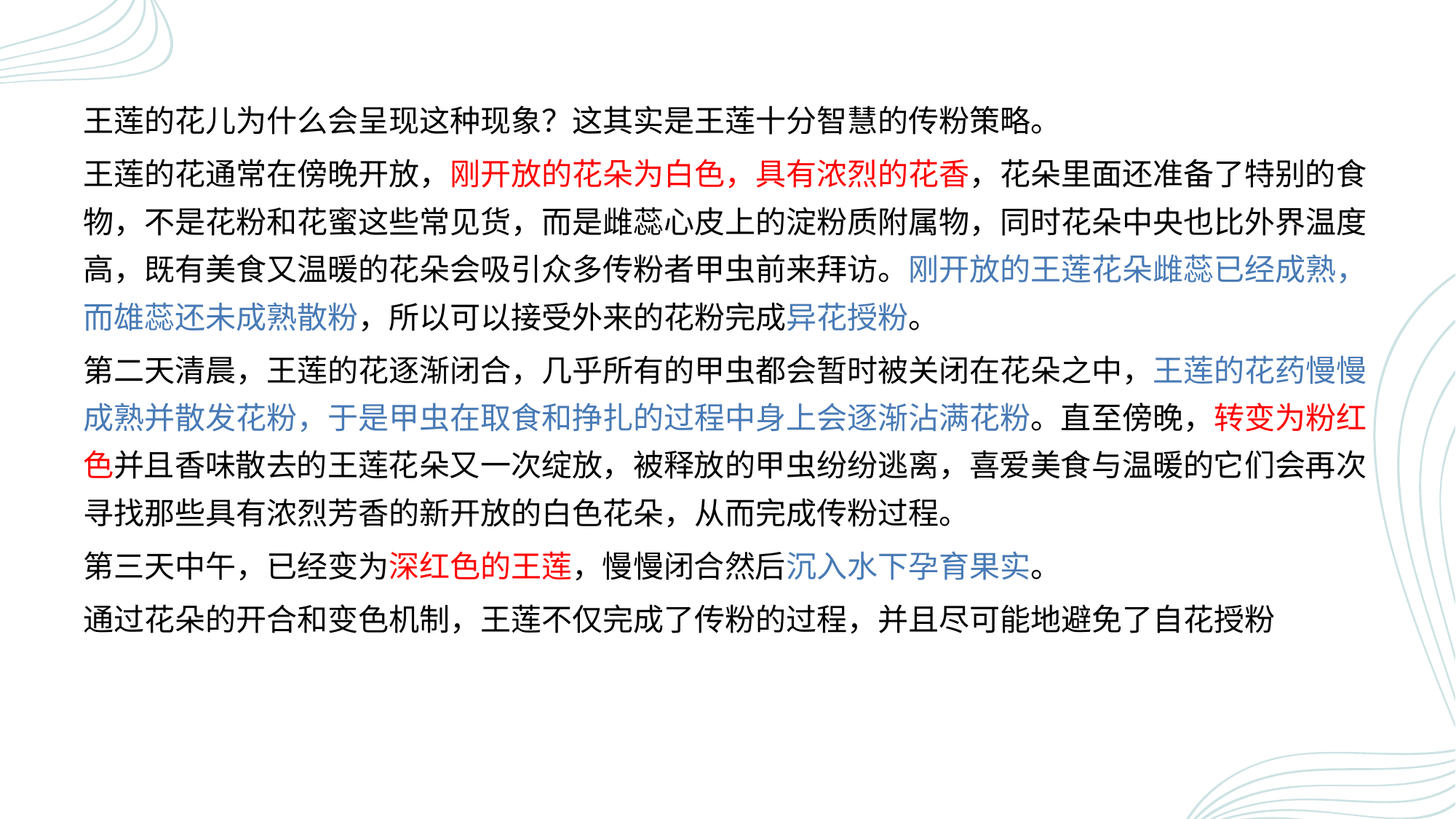

王莲的花儿为什么会呈现这种现象？这其实是王莲十分智慧的传粉策略。
王莲的花通常在傍晚开放，刚开放的花朵为白色，具有浓烈的花香，花朵里面还准备了特别的食物，不是花粉和花蜜这些常见货，而是雌蕊心皮上的淀粉质附属物，同时花朵中央也比外界温度高，既有美食又温暖的花朵会吸引众多传粉者甲虫前来拜访。刚开放的王莲花朵雌蕊已经成熟，而雄蕊还未成熟散粉，所以可以接受外来的花粉完成异花授粉。
第二天清晨，王莲的花逐渐闭合，几乎所有的甲虫都会暂时被关闭在花朵之中，王莲的花药慢慢成熟并散发花粉，于是甲虫在取食和挣扎的过程中身上会逐渐沾满花粉。直至傍晚，转变为粉红色并且香味散去的王莲花朵又一次绽放，被释放的甲虫纷纷逃离，喜爱美食与温暖的它们会再次寻找那些具有浓烈芳香的新开放的白色花朵，从而完成传粉过程。
第三天中午，已经变为深红色的王莲，慢慢闭合然后沉入水下孕育果实。
通过花朵的开合和变色机制，王莲不仅完成了传粉的过程，并且尽可能地避免了自花授粉